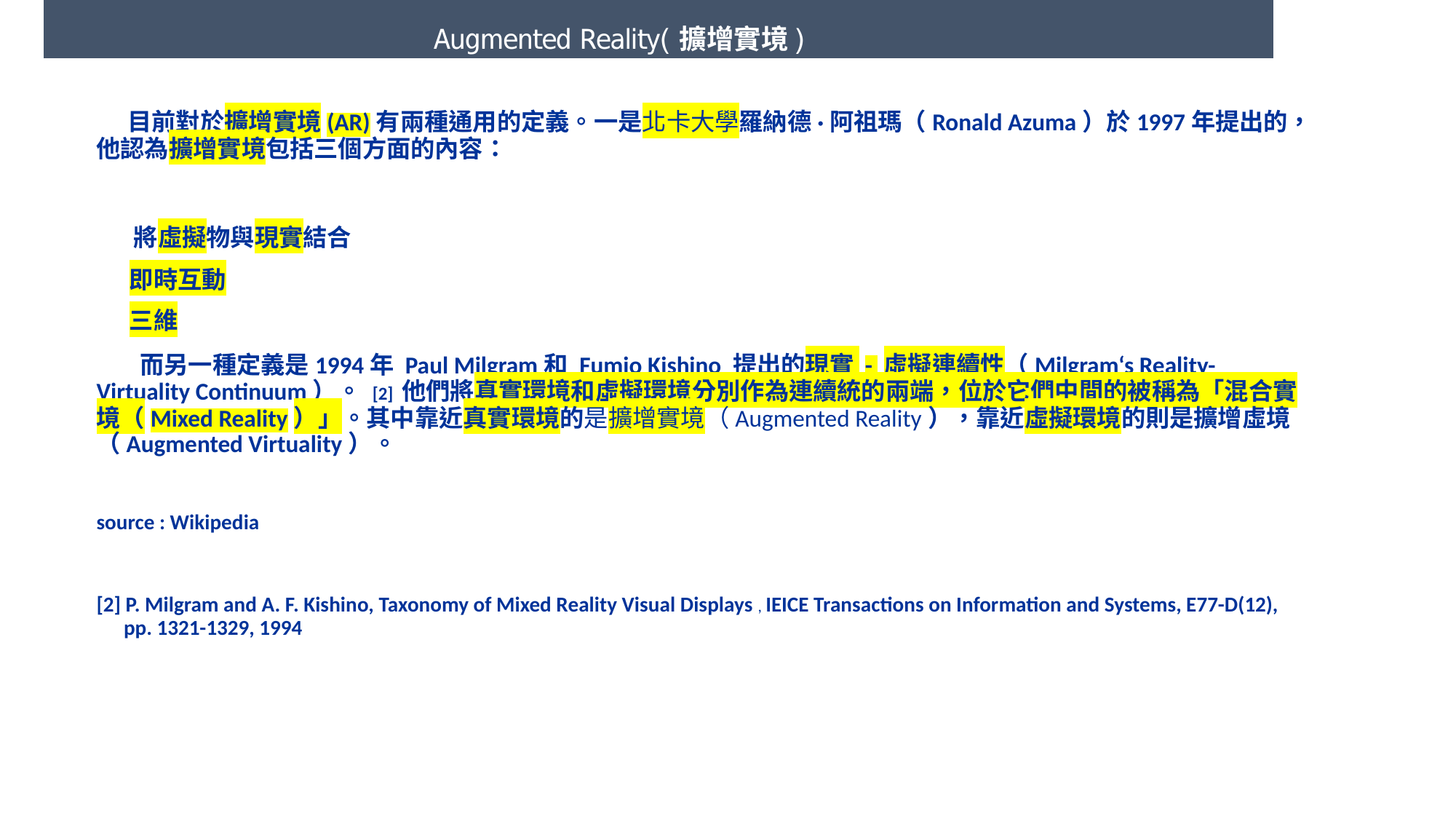

Augmented Reality(擴增實境)

    目前對於擴增實境(AR)有兩種通用的定義。一是北卡大學羅納德·阿祖瑪（Ronald Azuma）於1997年提出的，他認為擴增實境包括三個方面的內容：

     將虛擬物與現實結合
     即時互動
     三維
      而另一種定義是1994年 Paul Milgram和 Fumio Kishino 提出的現實 - 虛擬連續性（Milgram‘s Reality-Virtuality Continuum）。 [2] 他們將真實環境和虛擬環境分別作為連續統的兩端，位於它們中間的被稱為「混合實境（Mixed Reality）」。其中靠近真實環境的是擴增實境（Augmented Reality），靠近虛擬環境的則是擴增虛境（Augmented Virtuality）。

source : Wikipedia

[2] P. Milgram and A. F. Kishino, Taxonomy of Mixed Reality Visual Displays , IEICE Transactions on Information and Systems, E77-D(12), pp. 1321-1329, 1994